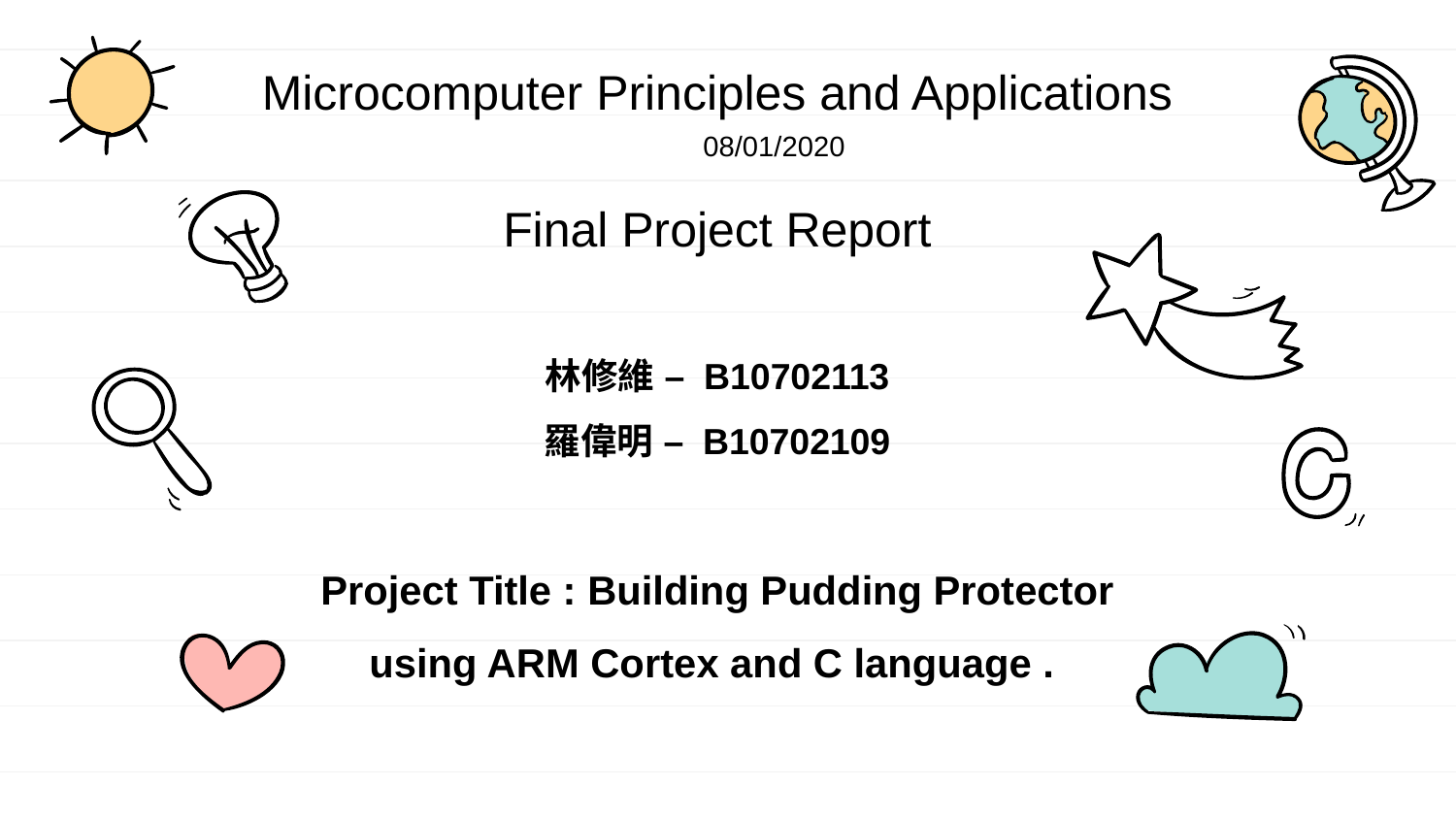

Microcomputer Principles and Applications
                                                            08/01/2020

Final Project Report

林修維 – B10702113
羅偉明 – B10702109

Project Title : Building Pudding Protector using ARM Cortex and C language .